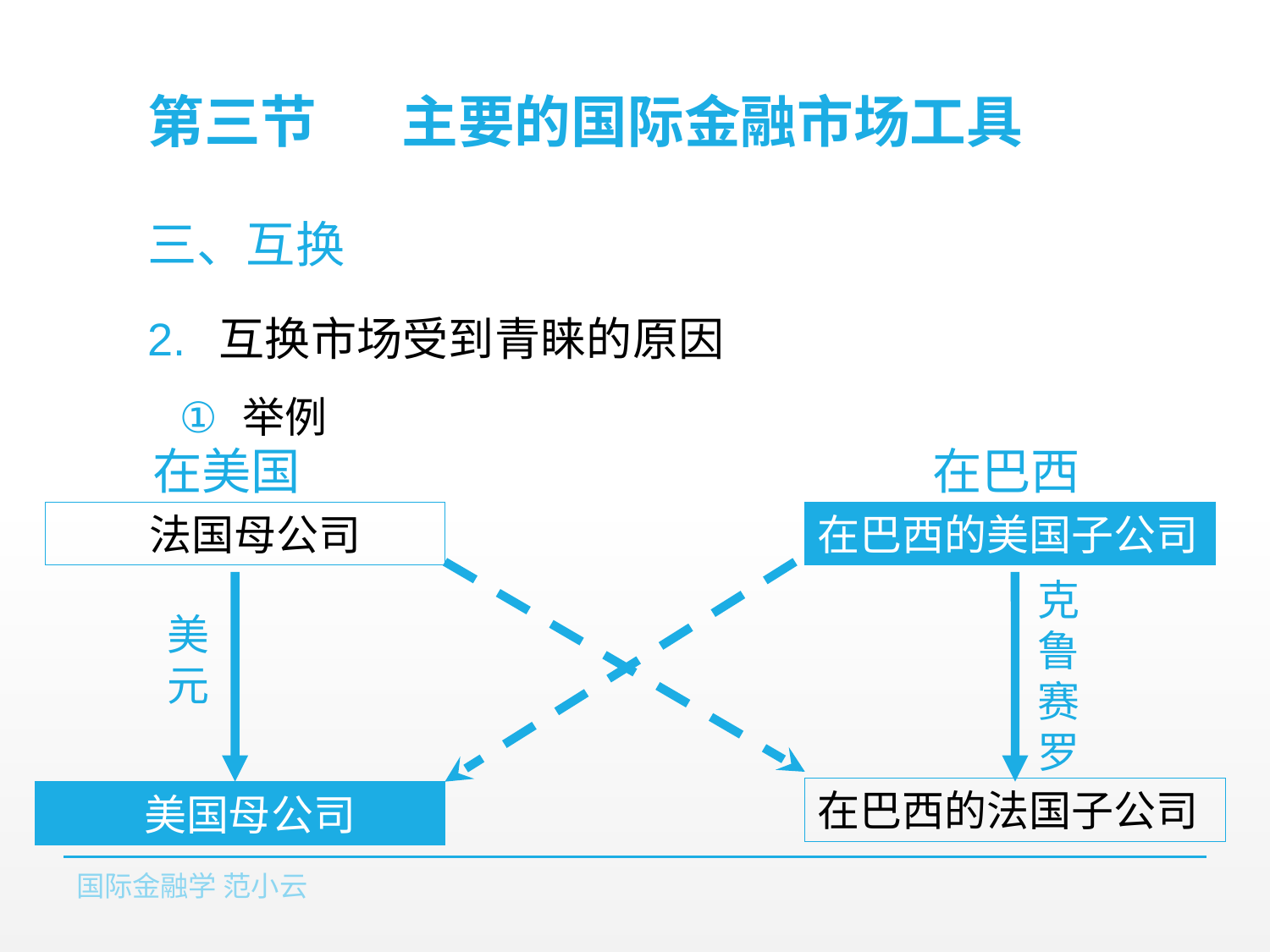

# 第三节	主要的国际金融市场工具
三、互换
互换市场受到青睐的原因
举例
在巴西
在美国
 法国母公司
在巴西的美国子公司

克鲁赛罗

美元
在巴西的法国子公司
 美国母公司
国际金融学 范小云